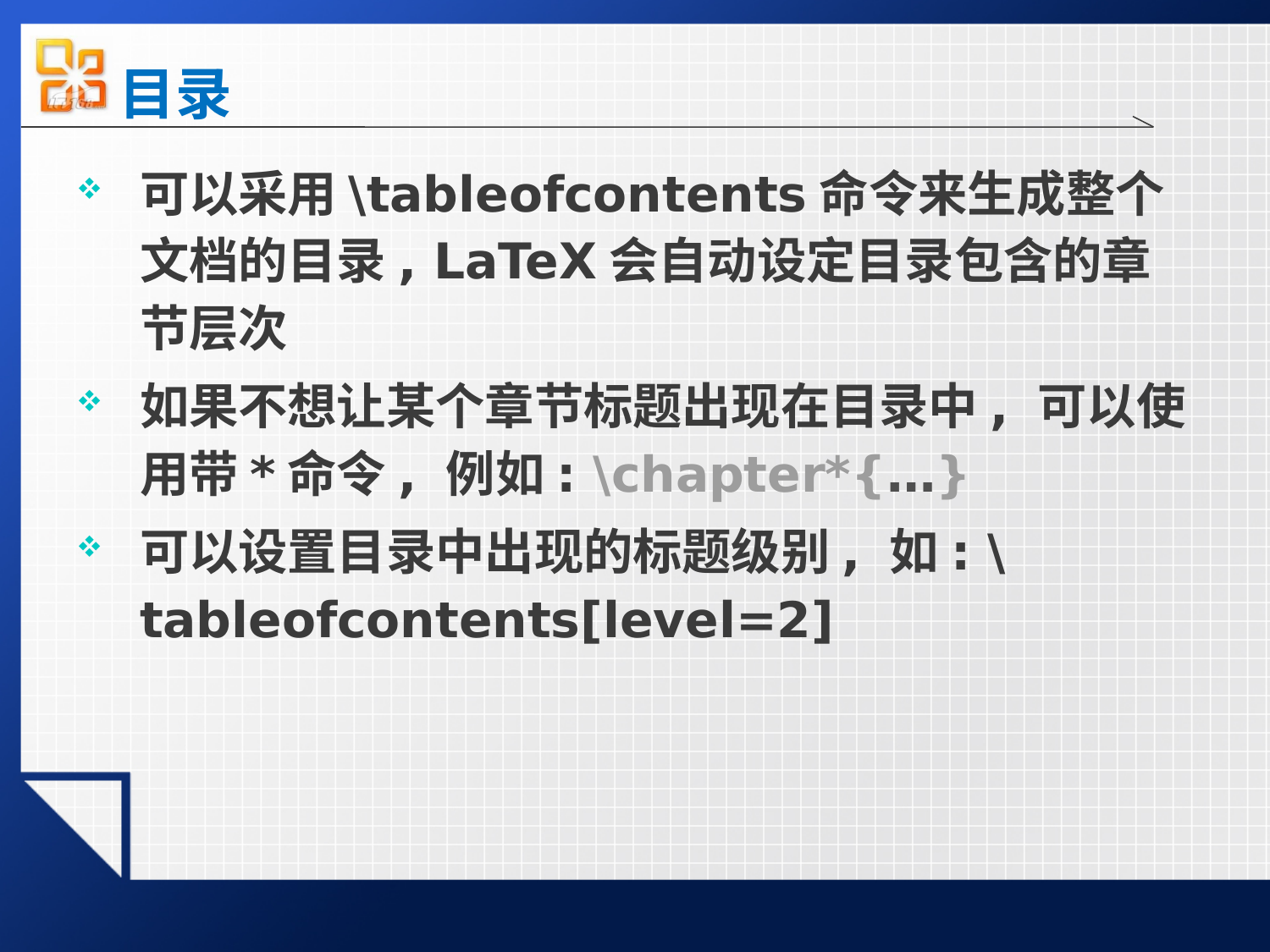

# 目录
可以采用\tableofcontents命令来生成整个文档的目录, LaTeX会自动设定目录包含的章节层次
如果不想让某个章节标题出现在目录中, 可以使用带*命令, 例如: \chapter*{…}
可以设置目录中出现的标题级别, 如: \tableofcontents[level=2]